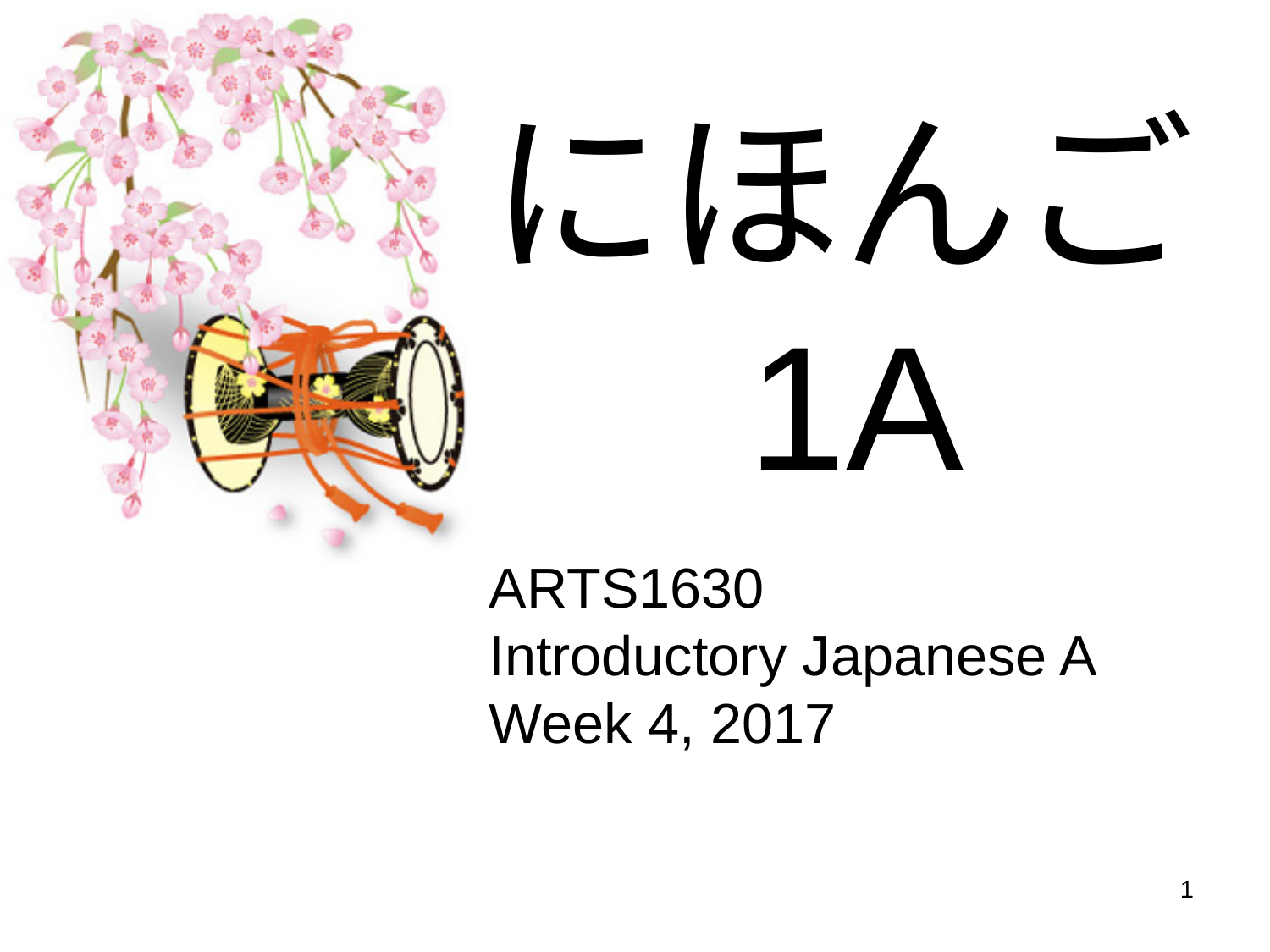

# にほんご1A

ARTS1630
Introductory Japanese A
Week 4, 2017
1